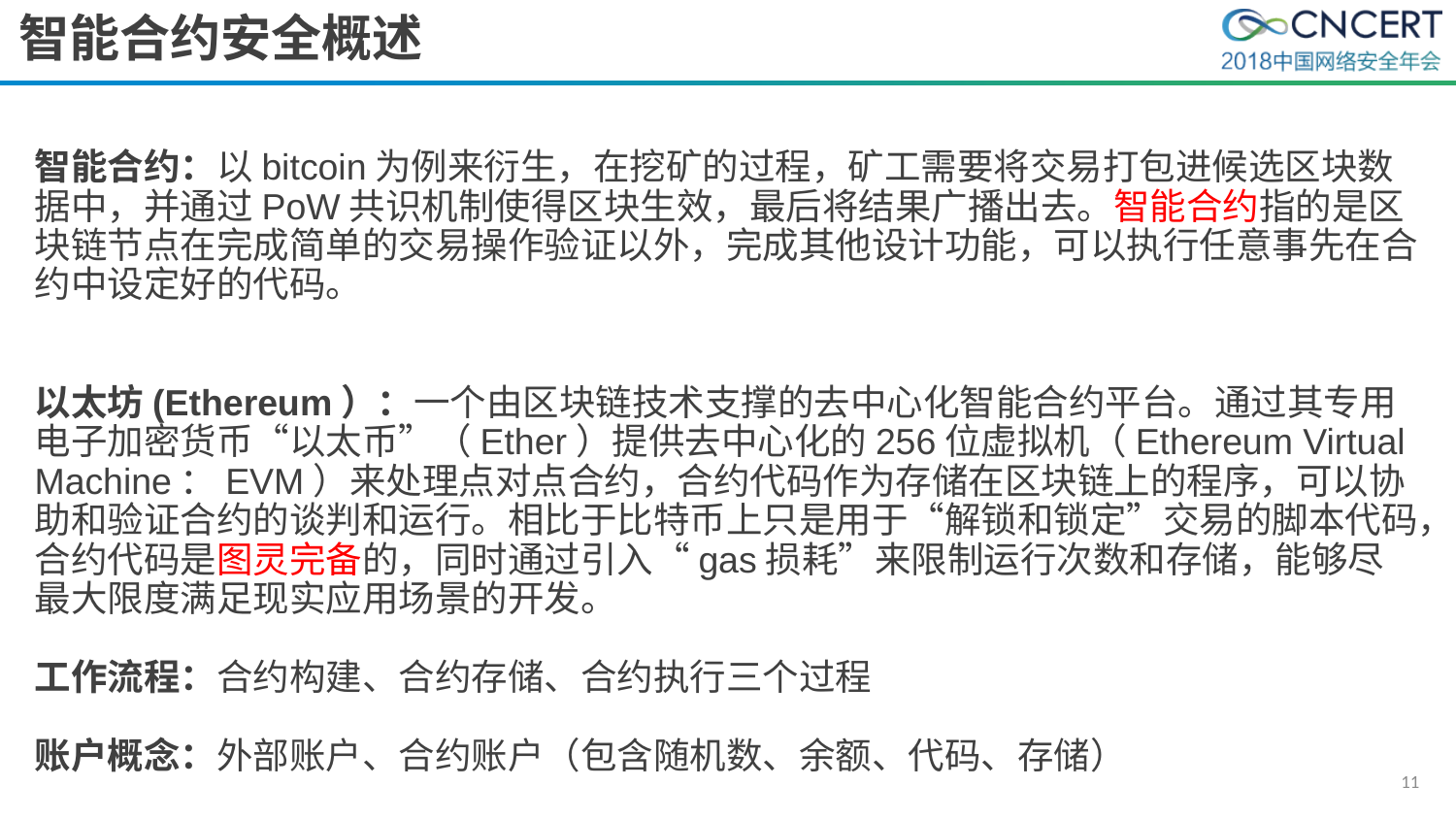

# 智能合约安全概述

智能合约：以bitcoin为例来衍生，在挖矿的过程，矿工需要将交易打包进候选区块数据中，并通过PoW共识机制使得区块生效，最后将结果广播出去。智能合约指的是区块链节点在完成简单的交易操作验证以外，完成其他设计功能，可以执行任意事先在合约中设定好的代码。

以太坊(Ethereum）：一个由区块链技术支撑的去中心化智能合约平台。通过其专用电子加密货币“以太币”（Ether）提供去中心化的256位虚拟机（Ethereum Virtual Machine：EVM）来处理点对点合约，合约代码作为存储在区块链上的程序，可以协助和验证合约的谈判和运行。相比于比特币上只是用于“解锁和锁定”交易的脚本代码，合约代码是图灵完备的，同时通过引入“gas损耗”来限制运行次数和存储，能够尽最大限度满足现实应用场景的开发。

工作流程：合约构建、合约存储、合约执行三个过程

账户概念：外部账户、合约账户（包含随机数、余额、代码、存储）
11